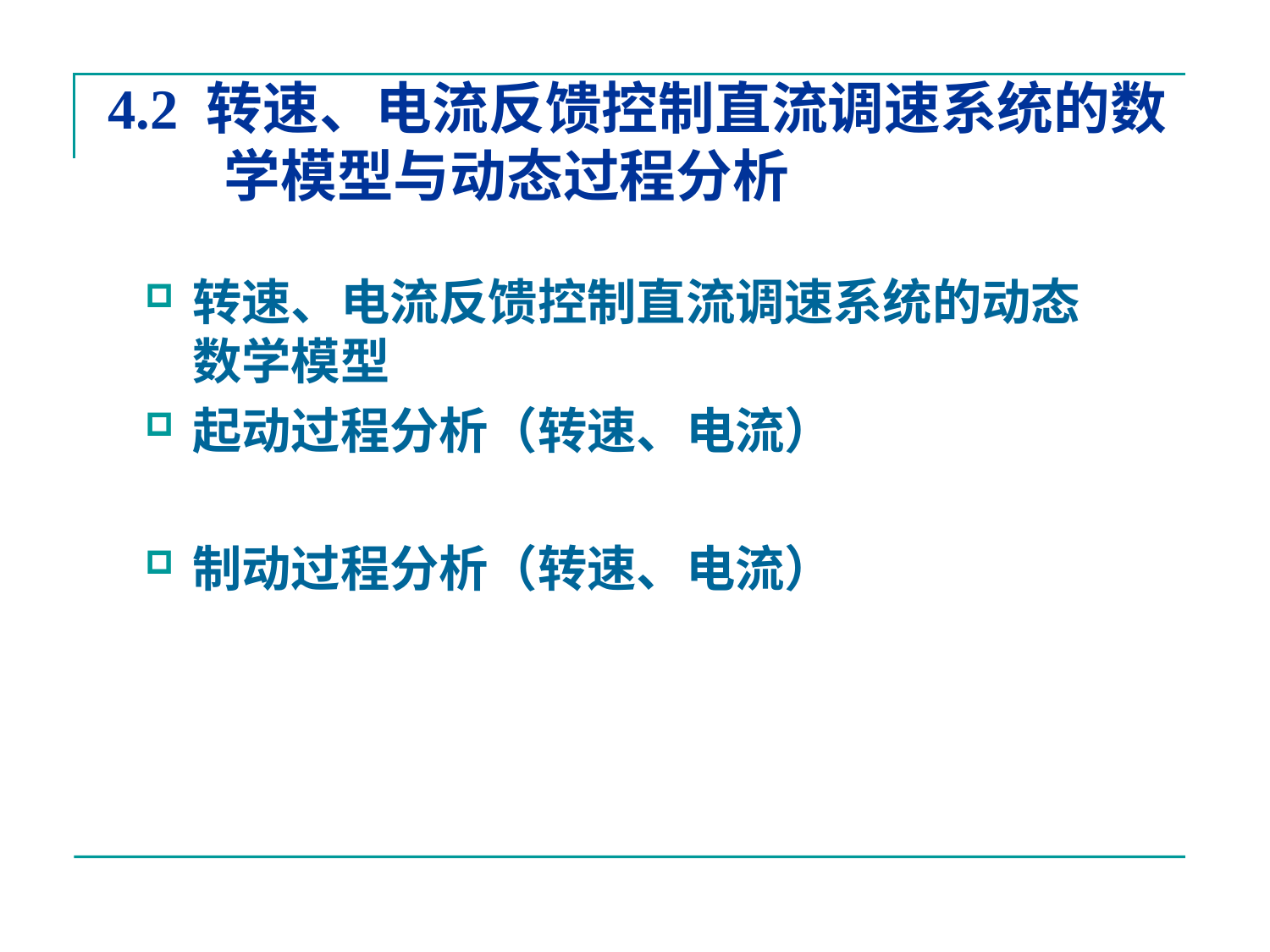

# 4.2 转速、电流反馈控制直流调速系统的数学模型与动态过程分析
转速、电流反馈控制直流调速系统的动态数学模型
起动过程分析（转速、电流）

制动过程分析（转速、电流）